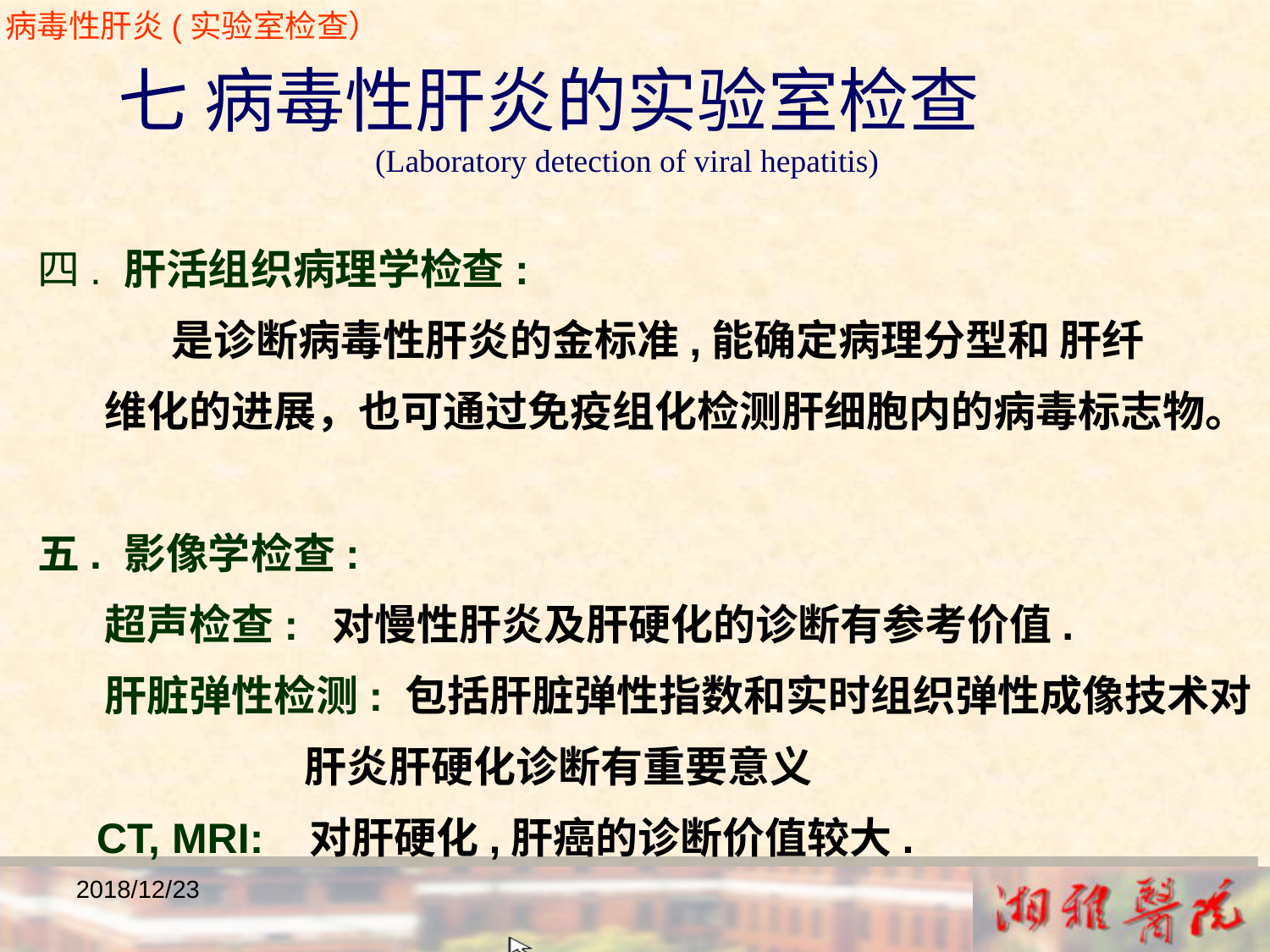

病毒性肝炎(实验室检查）
    七 病毒性肝炎的实验室检查
                                      (Laboratory detection of viral hepatitis)

四. 肝活组织病理学检查:
             是诊断病毒性肝炎的金标准,能确定病理分型和 肝纤
      维化的进展，也可通过免疫组化检测肝细胞内的病毒标志物。

五. 影像学检查:
      超声检查:  对慢性肝炎及肝硬化的诊断有参考价值.
      肝脏弹性检测: 包括肝脏弹性指数和实时组织弹性成像技术对
                           肝炎肝硬化诊断有重要意义
     CT, MRI:   对肝硬化,肝癌的诊断价值较大.

2018/12/23